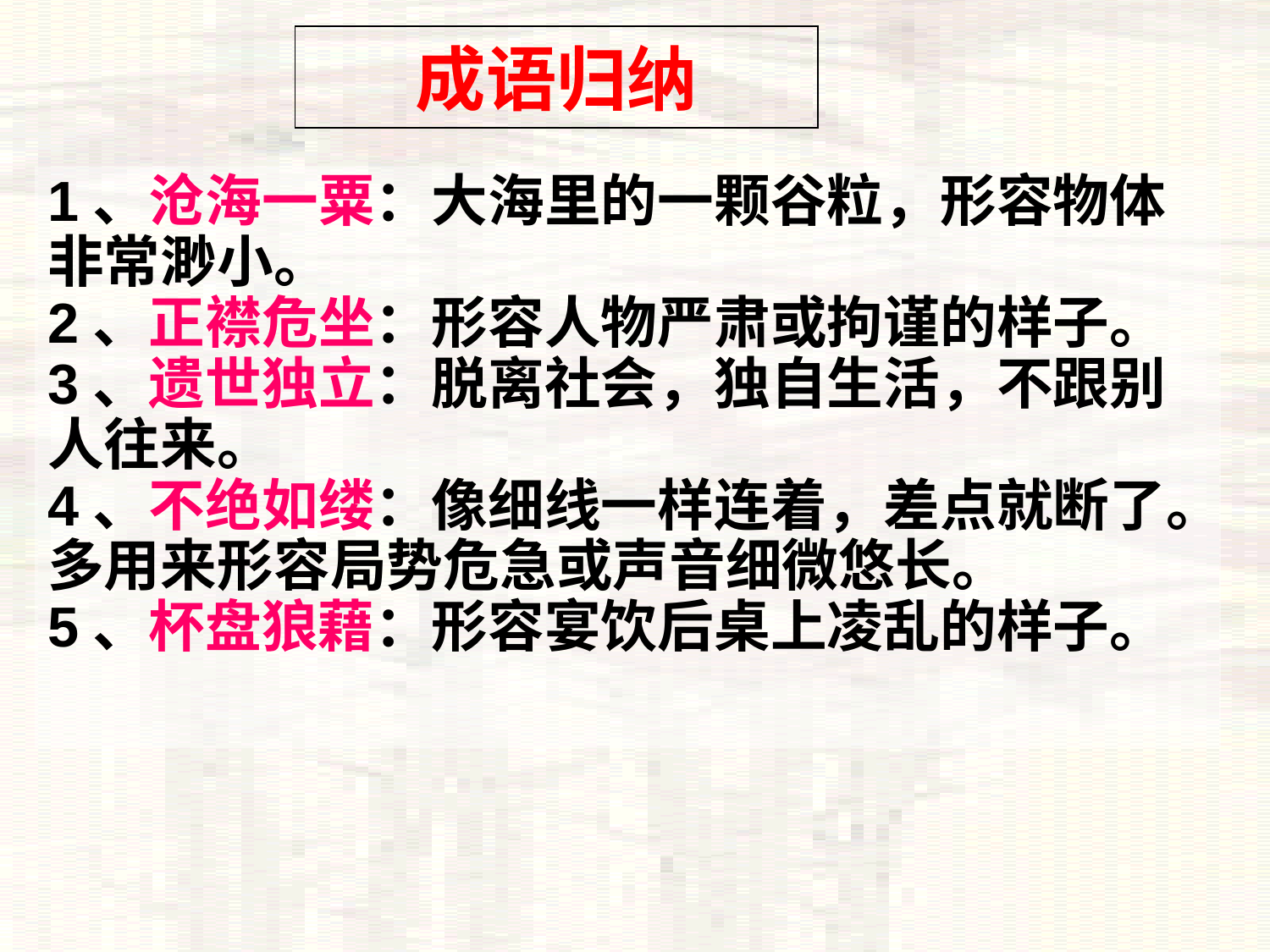

成语归纳
1、沧海一粟：大海里的一颗谷粒，形容物体非常渺小。
2、正襟危坐：形容人物严肃或拘谨的样子。
3、遗世独立：脱离社会，独自生活，不跟别人往来。
4、不绝如缕：像细线一样连着，差点就断了。多用来形容局势危急或声音细微悠长。
5、杯盘狼藉：形容宴饮后桌上凌乱的样子。